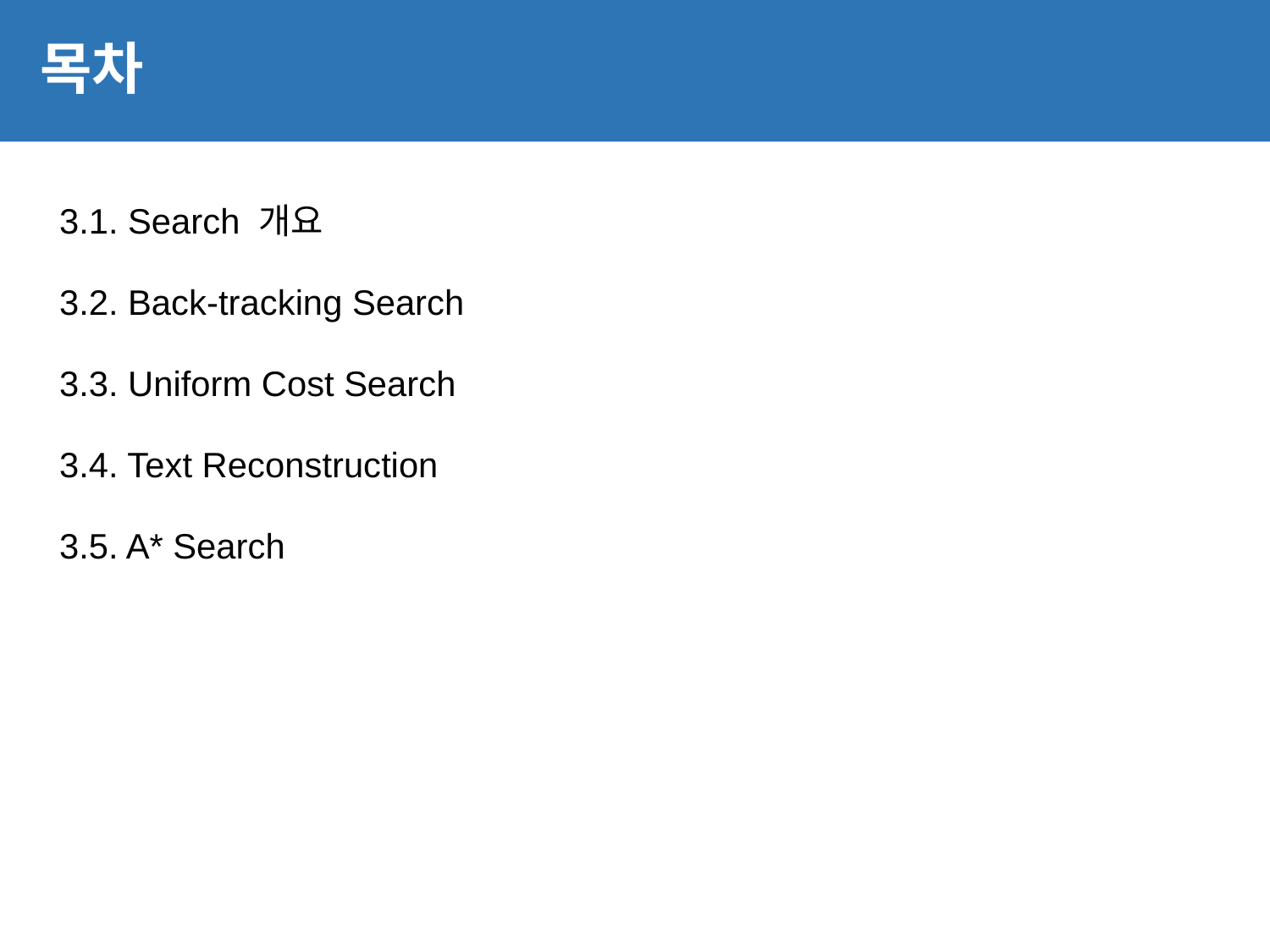

# 목차
3
3.1. Search 개요
3.2. Back-tracking Search
3.3. Uniform Cost Search
3.4. Text Reconstruction
3.5. A* Search